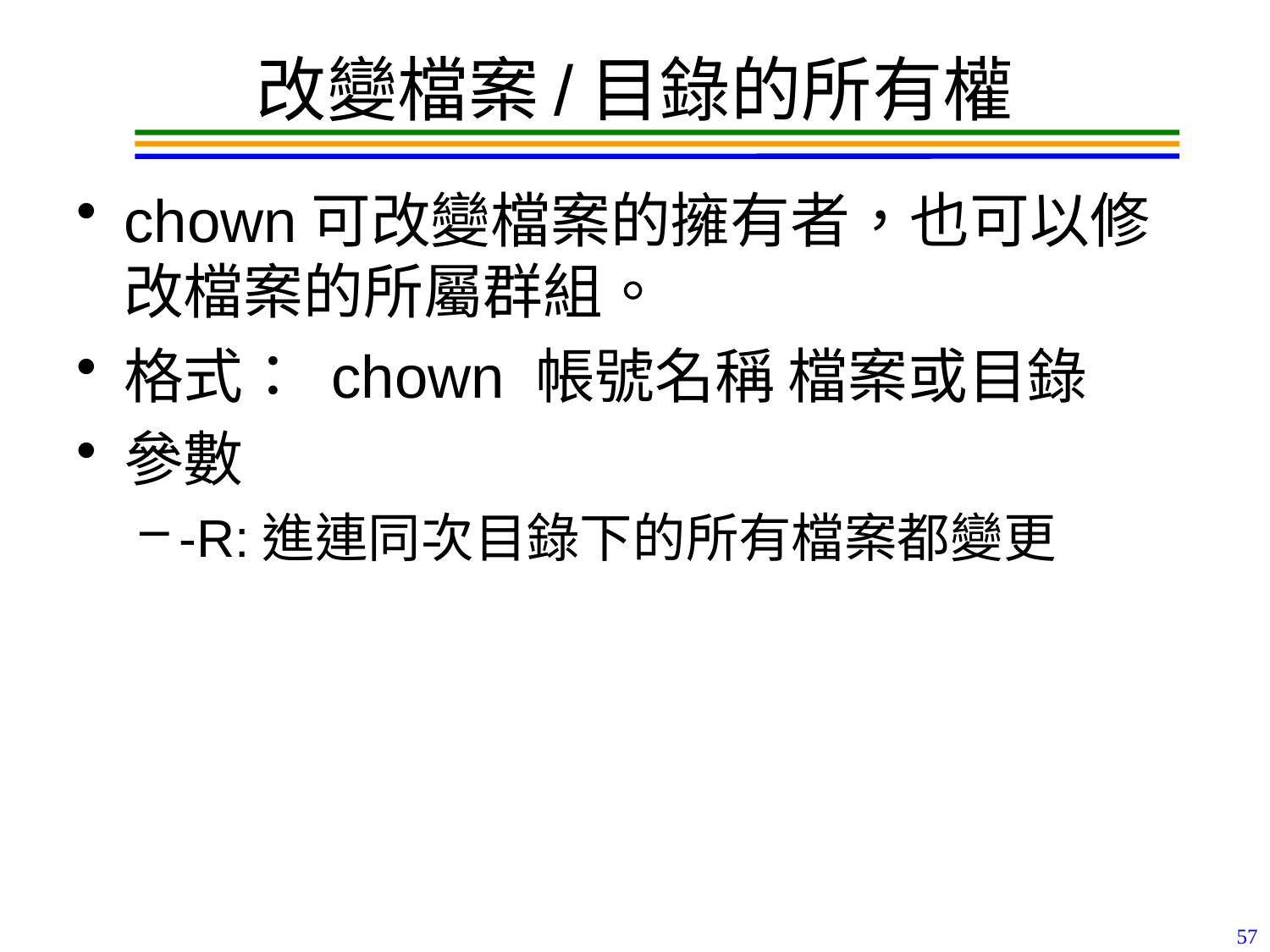

# 改變檔案/目錄的所有權
chown可改變檔案的擁有者，也可以修改檔案的所屬群組。
格式： chown 帳號名稱 檔案或目錄
參數
-R:進連同次目錄下的所有檔案都變更

57